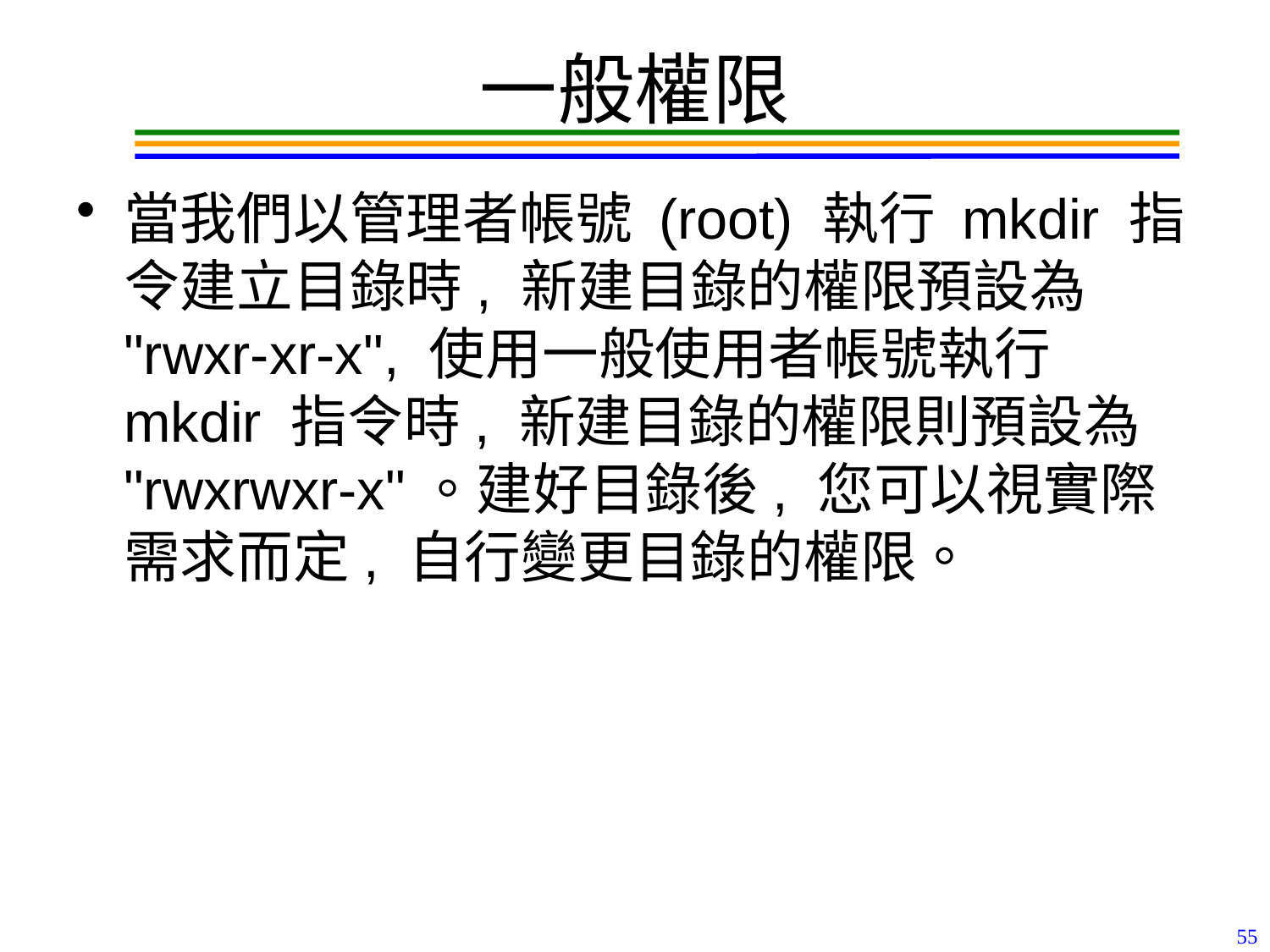

# 一般權限
當我們以管理者帳號 (root) 執行 mkdir 指令建立目錄時, 新建目錄的權限預設為 "rwxr-xr-x", 使用一般使用者帳號執行 mkdir 指令時, 新建目錄的權限則預設為 "rwxrwxr-x"。建好目錄後, 您可以視實際需求而定, 自行變更目錄的權限。

55